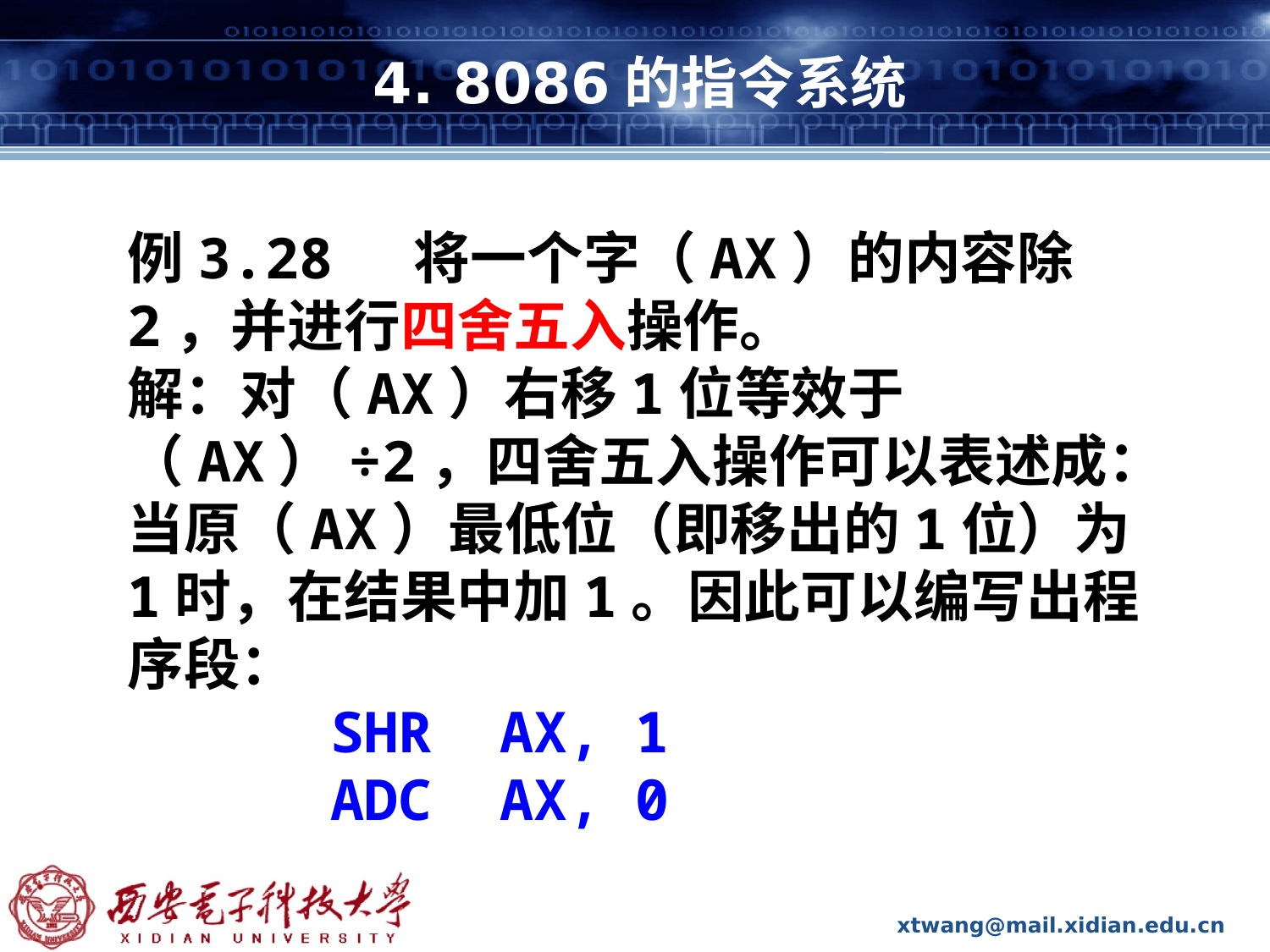

# 4. 8086的指令系统
例3.28  将一个字（AX）的内容除2，并进行四舍五入操作。
解：对（AX）右移1位等效于（AX）÷2，四舍五入操作可以表述成：当原（AX）最低位（即移出的1位）为1时，在结果中加1。因此可以编写出程序段：
      SHR  AX, 1
      ADC  AX, 0